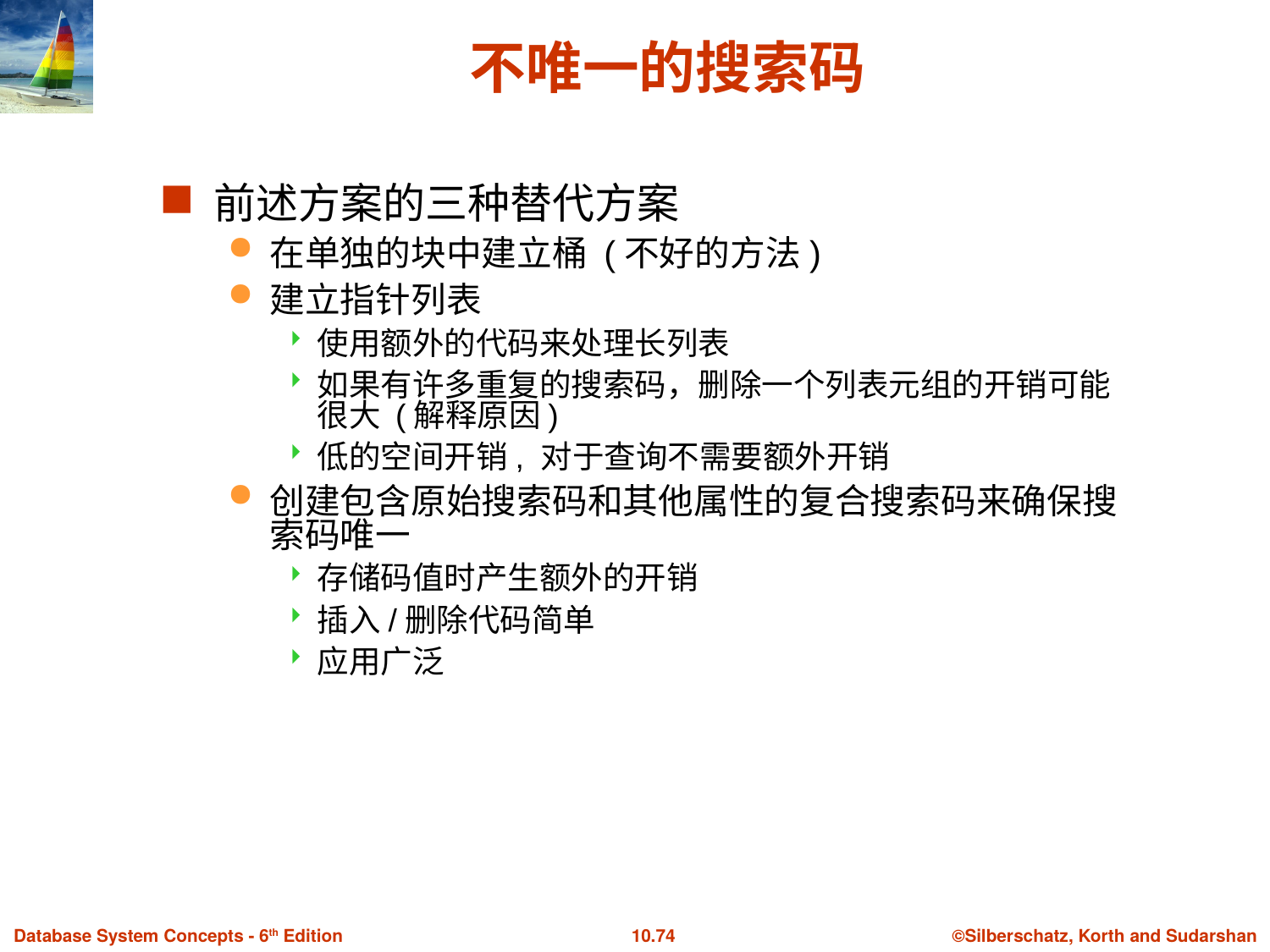

不唯一的搜索码
前述方案的三种替代方案
在单独的块中建立桶 (不好的方法)
建立指针列表
使用额外的代码来处理长列表
如果有许多重复的搜索码，删除一个列表元组的开销可能很大 (解释原因)
低的空间开销, 对于查询不需要额外开销
创建包含原始搜索码和其他属性的复合搜索码来确保搜索码唯一
存储码值时产生额外的开销
插入/删除代码简单
应用广泛